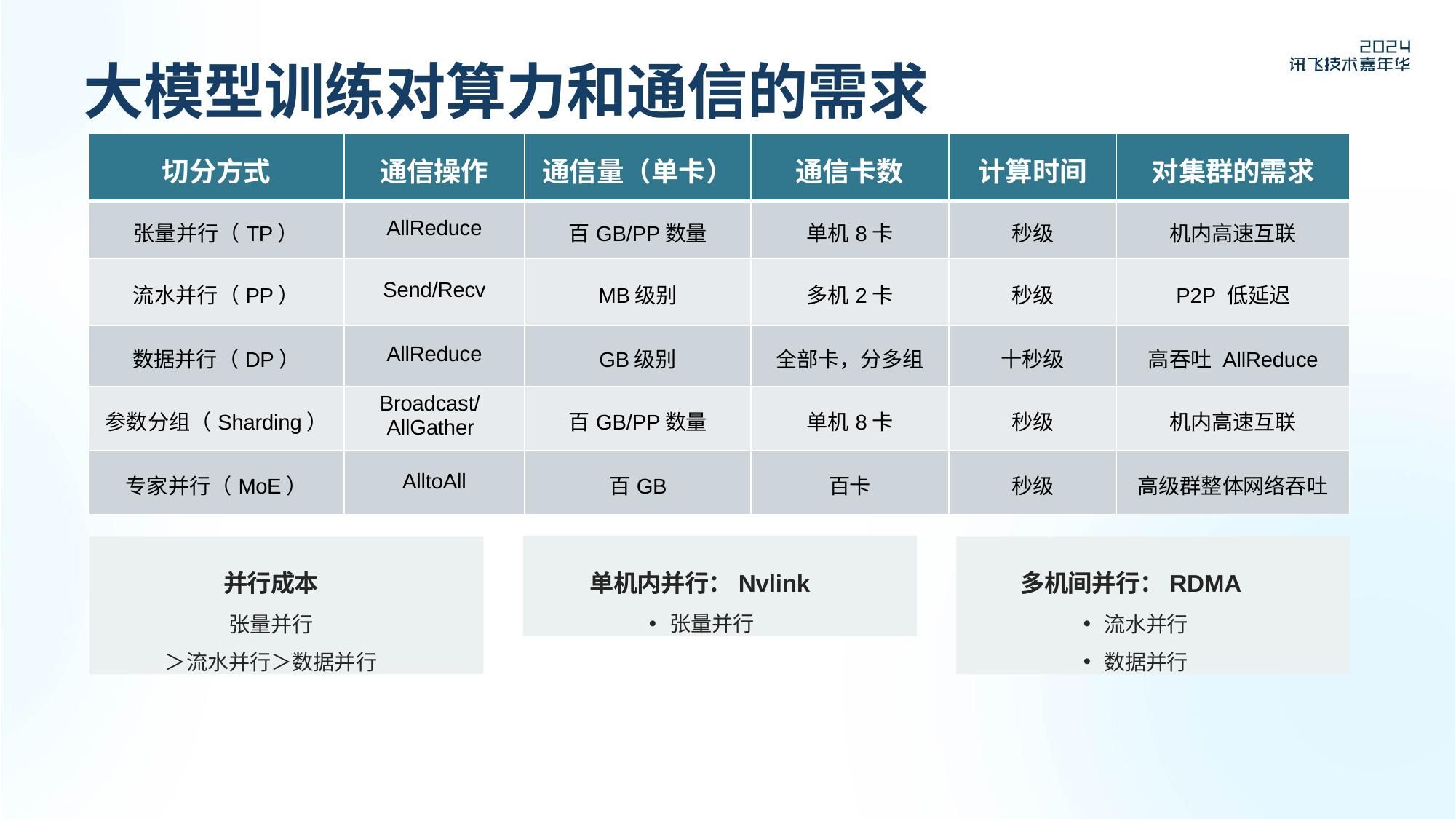

# 大模型训练对算力和通信的需求
| 切分方式 | 通信操作 | 通信量（单卡） | 通信卡数 | 计算时间 | 对集群的需求 |
| --- | --- | --- | --- | --- | --- |
| 张量并行（TP） | AllReduce | 百GB/PP数量 | 单机8卡 | 秒级 | 机内高速互联 |
| 流水并行（PP） | Send/Recv | MB级别 | 多机2卡 | 秒级 | P2P 低延迟 |
| 数据并行（DP） | AllReduce | GB级别 | 全部卡，分多组 | 十秒级 | 高吞吐 AllReduce |
| 参数分组（Sharding） | Broadcast/ AllGather | 百GB/PP数量 | 单机8卡 | 秒级 | 机内高速互联 |
| 专家并行（MoE） | AlltoAll | 百GB | 百卡 | 秒级 | 高级群整体网络吞吐 |

单机内并行：Nvlink
张量并行

并行成本
张量并行
＞流水并行＞数据并行

多机间并行：RDMA
流水并行
数据并行
Secret 机密
48